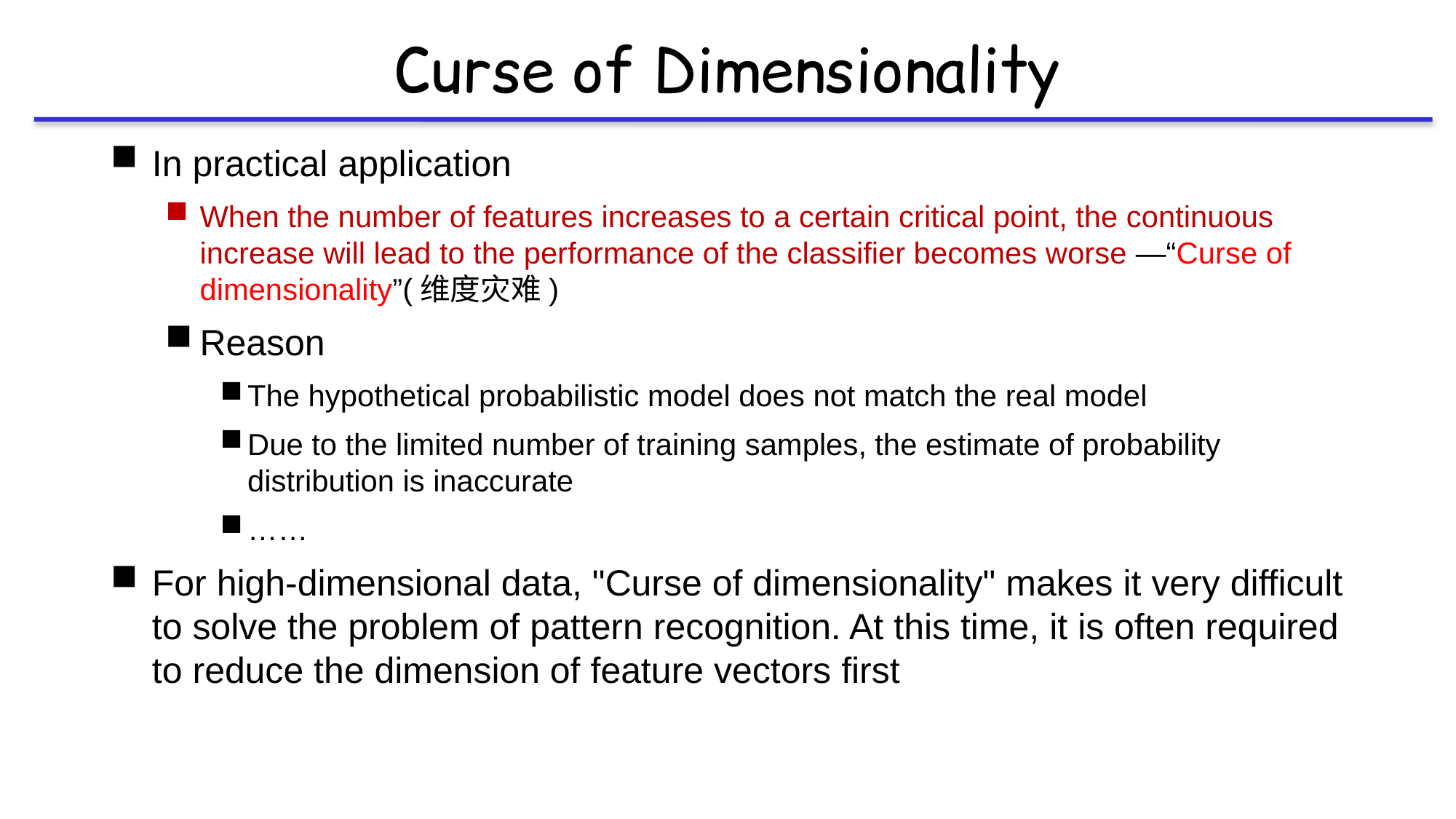

# Curse of Dimensionality
In practical application
When the number of features increases to a certain critical point, the continuous increase will lead to the performance of the classifier becomes worse —“Curse of dimensionality”(维度灾难)
Reason
The hypothetical probabilistic model does not match the real model
Due to the limited number of training samples, the estimate of probability distribution is inaccurate
……
For high-dimensional data, "Curse of dimensionality" makes it very difficult to solve the problem of pattern recognition. At this time, it is often required to reduce the dimension of feature vectors first